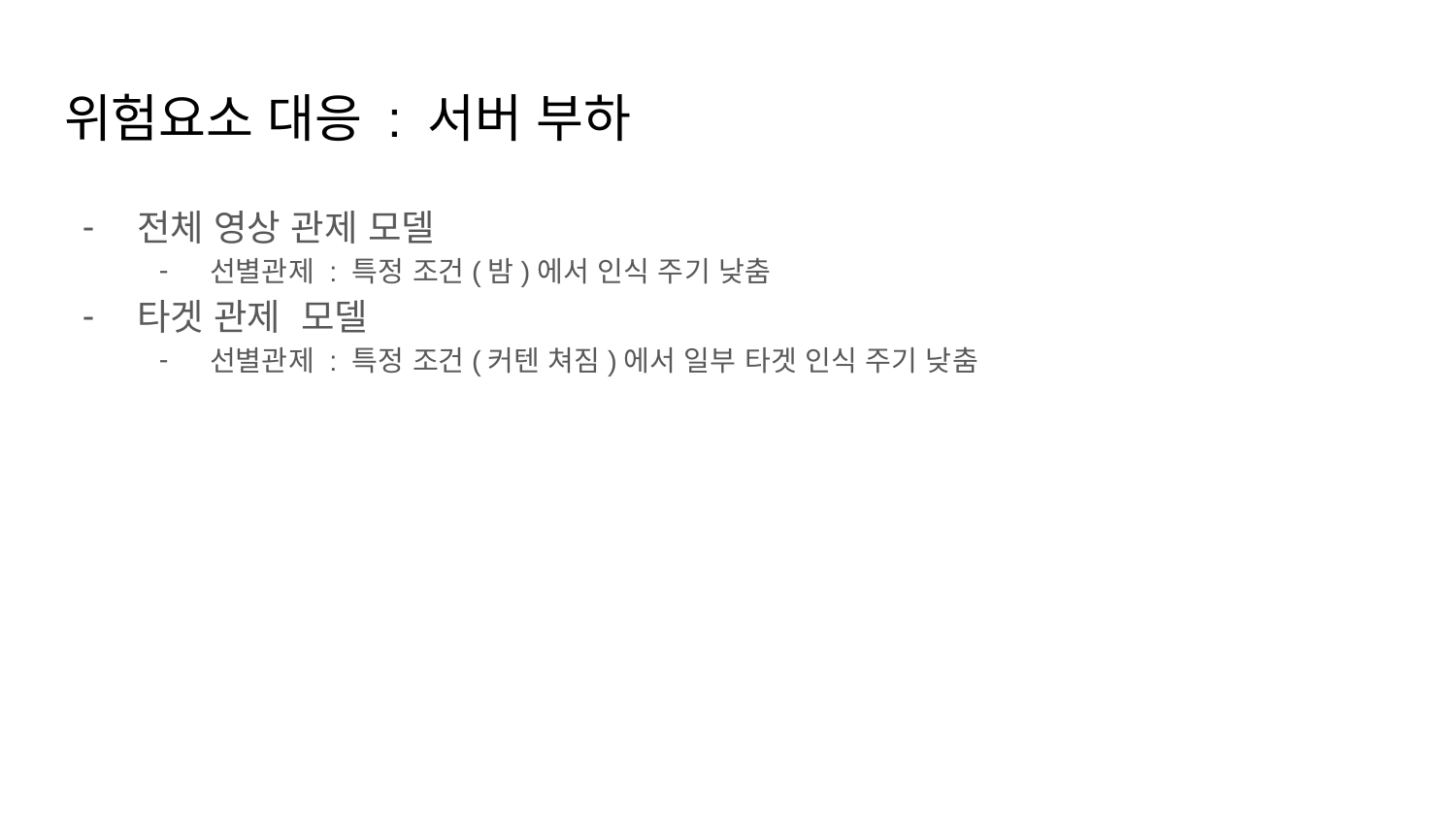

# 위험요소 대응 : 서버 부하
전체 영상 관제 모델
선별관제 : 특정 조건(밤)에서 인식 주기 낮춤
타겟 관제  모델
선별관제 : 특정 조건(커텐 쳐짐)에서 일부 타겟 인식 주기 낮춤